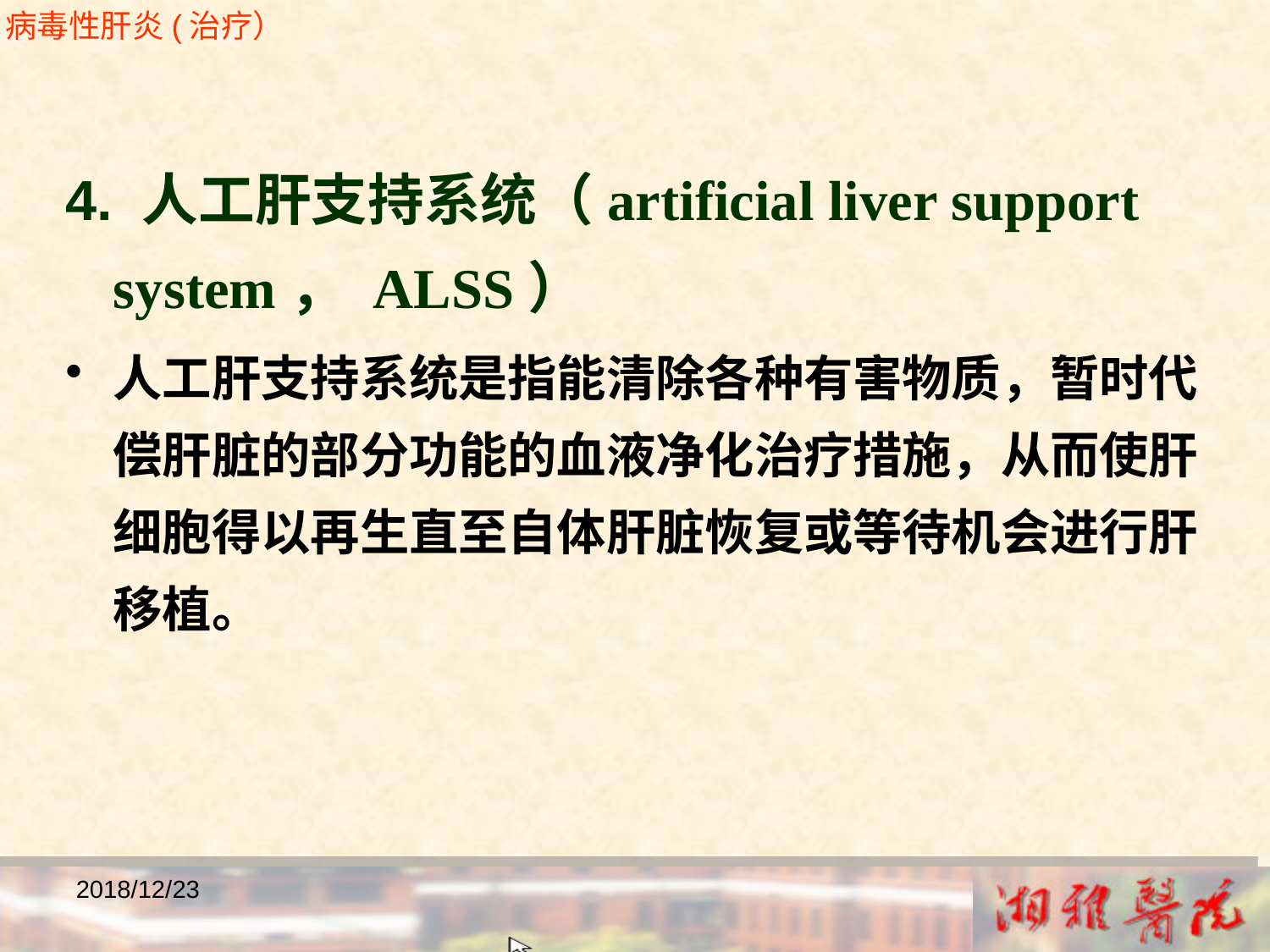

病毒性肝炎(治疗）
4. 人工肝支持系统（artificial liver support system， ALSS）
人工肝支持系统是指能清除各种有害物质，暂时代偿肝脏的部分功能的血液净化治疗措施，从而使肝细胞得以再生直至自体肝脏恢复或等待机会进行肝移植。

2018/12/23